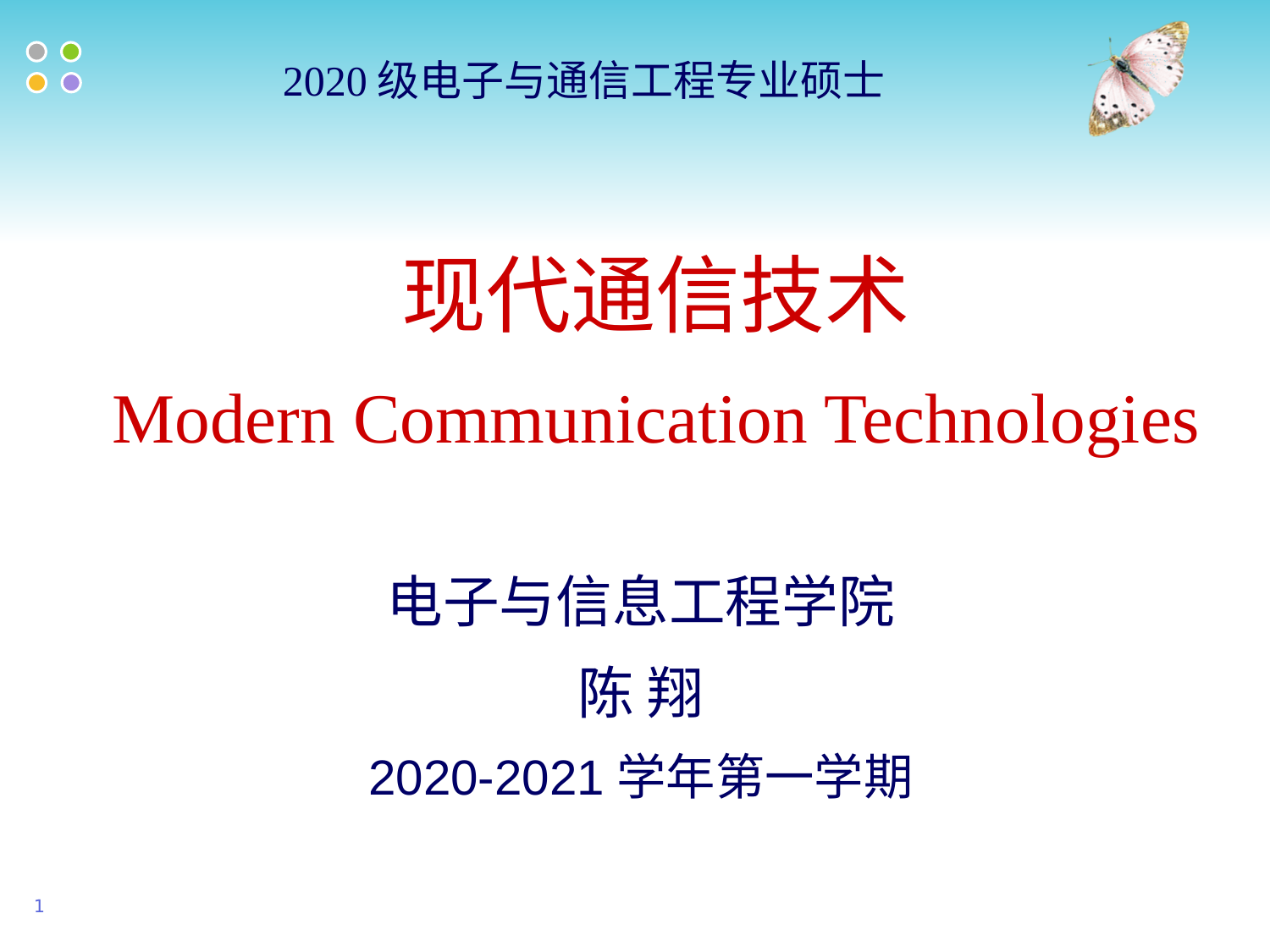

2020级电子与通信工程专业硕士
现代通信技术
Modern Communication Technologies
电子与信息工程学院
陈 翔
2020-2021学年第一学期
1